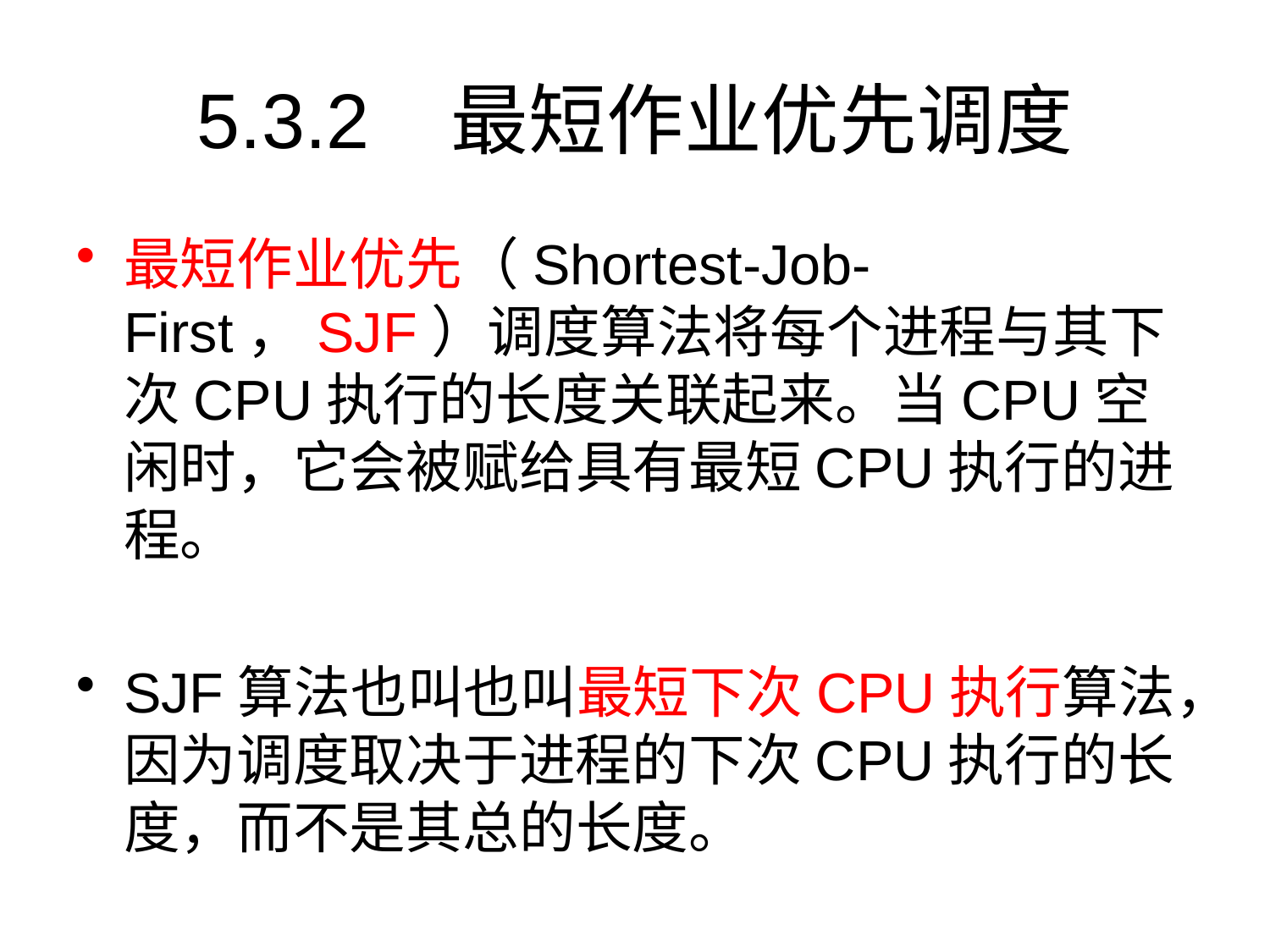

# 5.3.2	最短作业优先调度
最短作业优先（Shortest-Job-First，SJF）调度算法将每个进程与其下次CPU执行的长度关联起来。当CPU空闲时，它会被赋给具有最短CPU执行的进程。

SJF算法也叫也叫最短下次CPU执行算法，因为调度取决于进程的下次CPU执行的长度，而不是其总的长度。